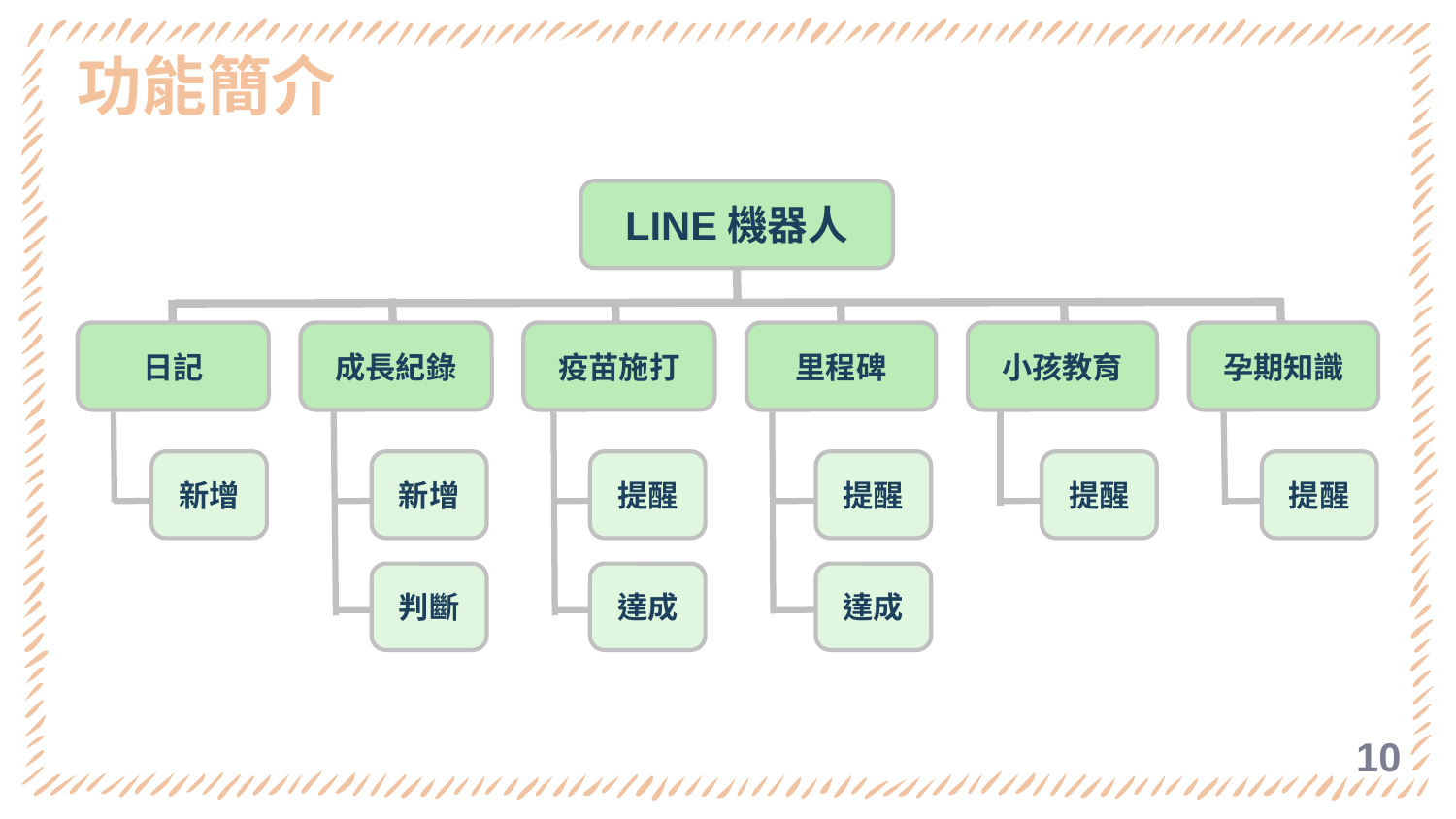

功能簡介
LINE機器人
成長紀錄
疫苗施打
里程碑
小孩教育
孕期知識
日記
提醒
新增
判斷
提醒
達成
提醒
提醒
達成
新增
10